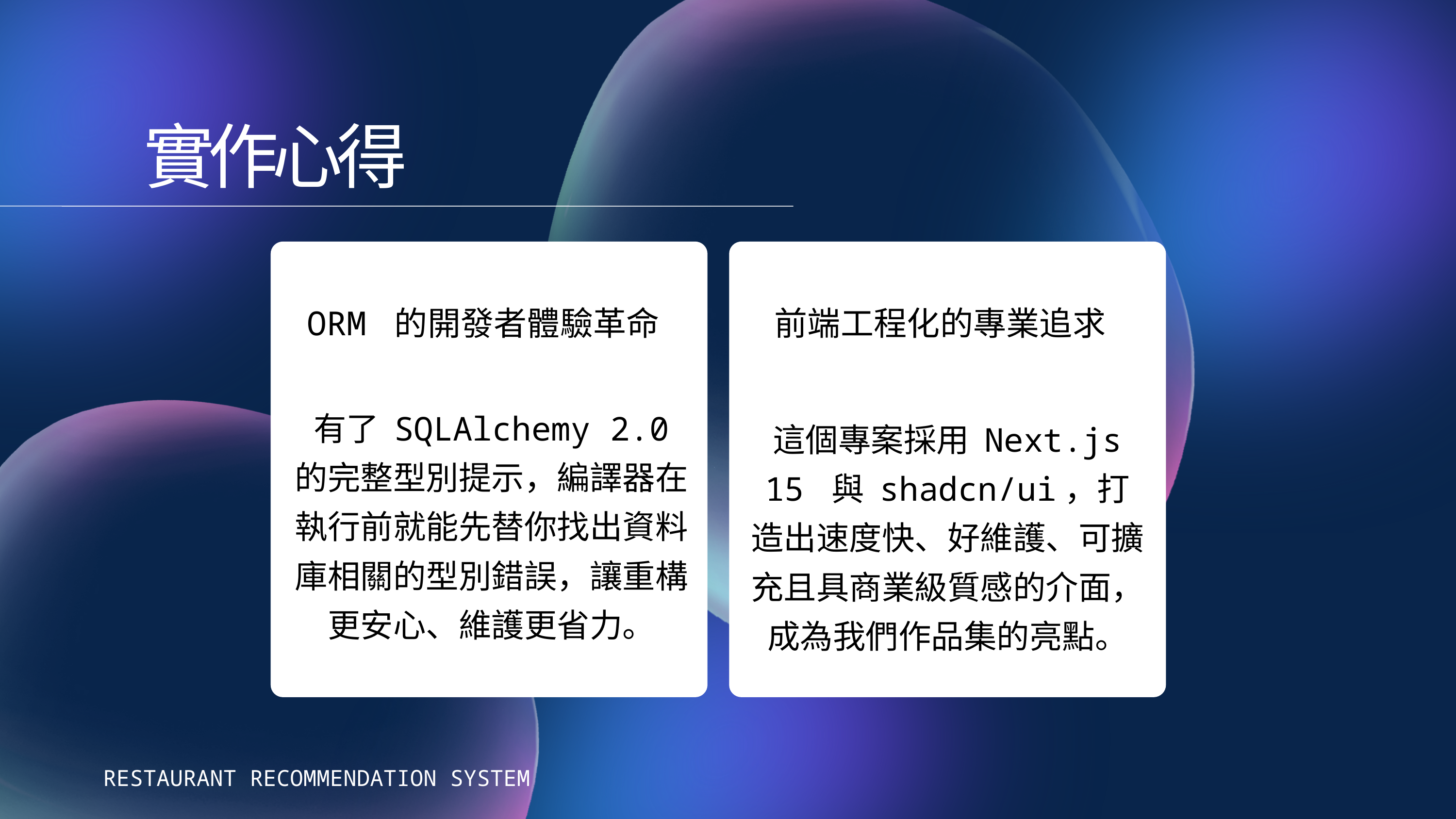

實作心得

ORM 的開發者體驗革命
前端工程化的專業追求

有了 SQLAlchemy 2.0 的完整型別提示，編譯器在執行前就能先替你找出資料庫相關的型別錯誤，讓重構更安心、維護更省力。

這個專案採用 Next.js 15 與 shadcn/ui，打造出速度快、好維護、可擴充且具商業級質感的介面，成為我們作品集的亮點。
RESTAURANT RECOMMENDATION SYSTEM